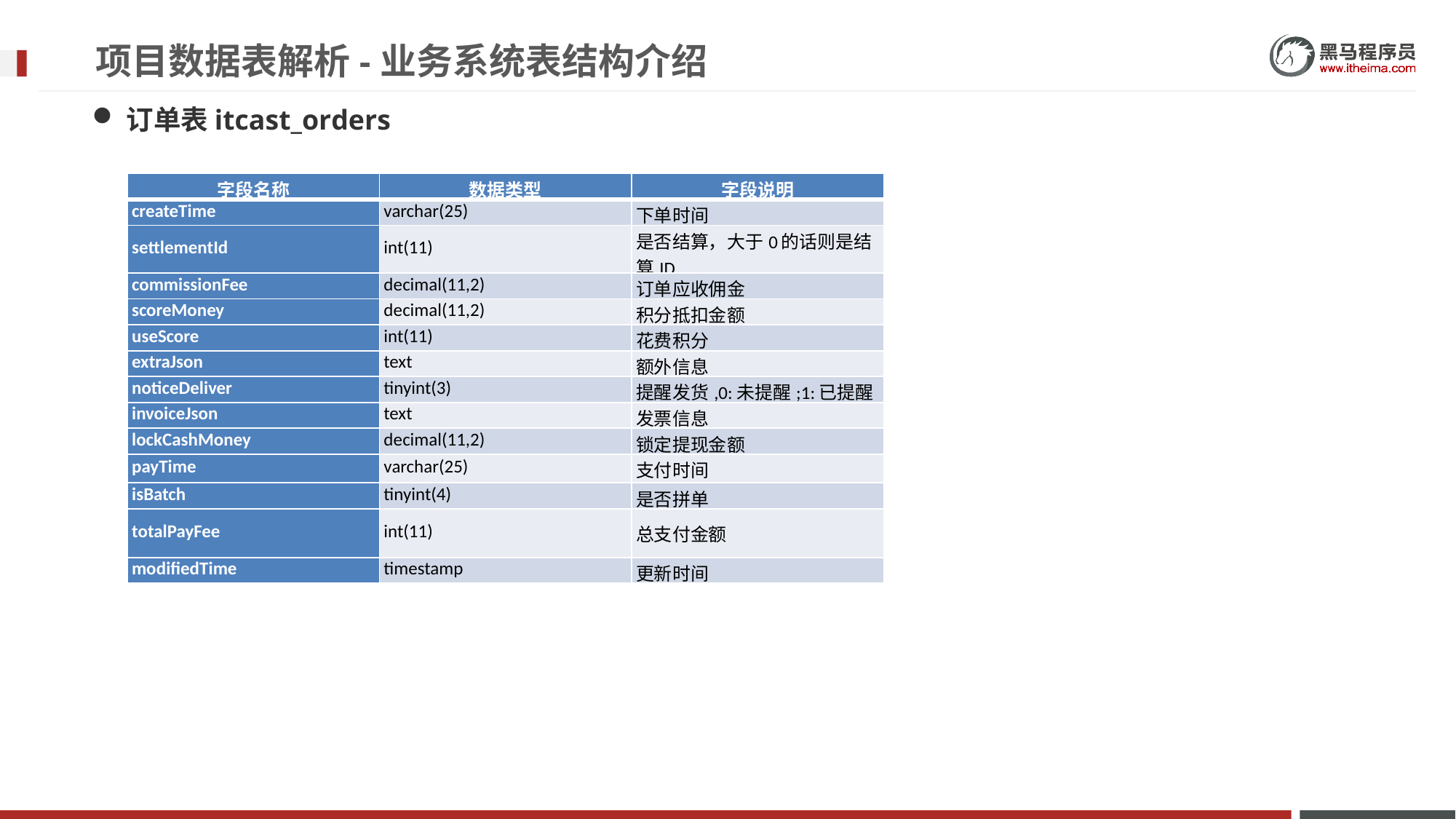

# 项目数据表解析-业务系统表结构介绍
订单表itcast_orders
| 字段名称 | 数据类型 | 字段说明 |
| --- | --- | --- |
| createTime | varchar(25) | 下单时间 |
| settlementId | int(11) | 是否结算，大于0的话则是结算ID |
| commissionFee | decimal(11,2) | 订单应收佣金 |
| scoreMoney | decimal(11,2) | 积分抵扣金额 |
| useScore | int(11) | 花费积分 |
| extraJson | text | 额外信息 |
| noticeDeliver | tinyint(3) | 提醒发货,0:未提醒;1:已提醒 |
| invoiceJson | text | 发票信息 |
| lockCashMoney | decimal(11,2) | 锁定提现金额 |
| payTime | varchar(25) | 支付时间 |
| isBatch | tinyint(4) | 是否拼单 |
| totalPayFee | int(11) | 总支付金额 |
| modifiedTime | timestamp | 更新时间 |